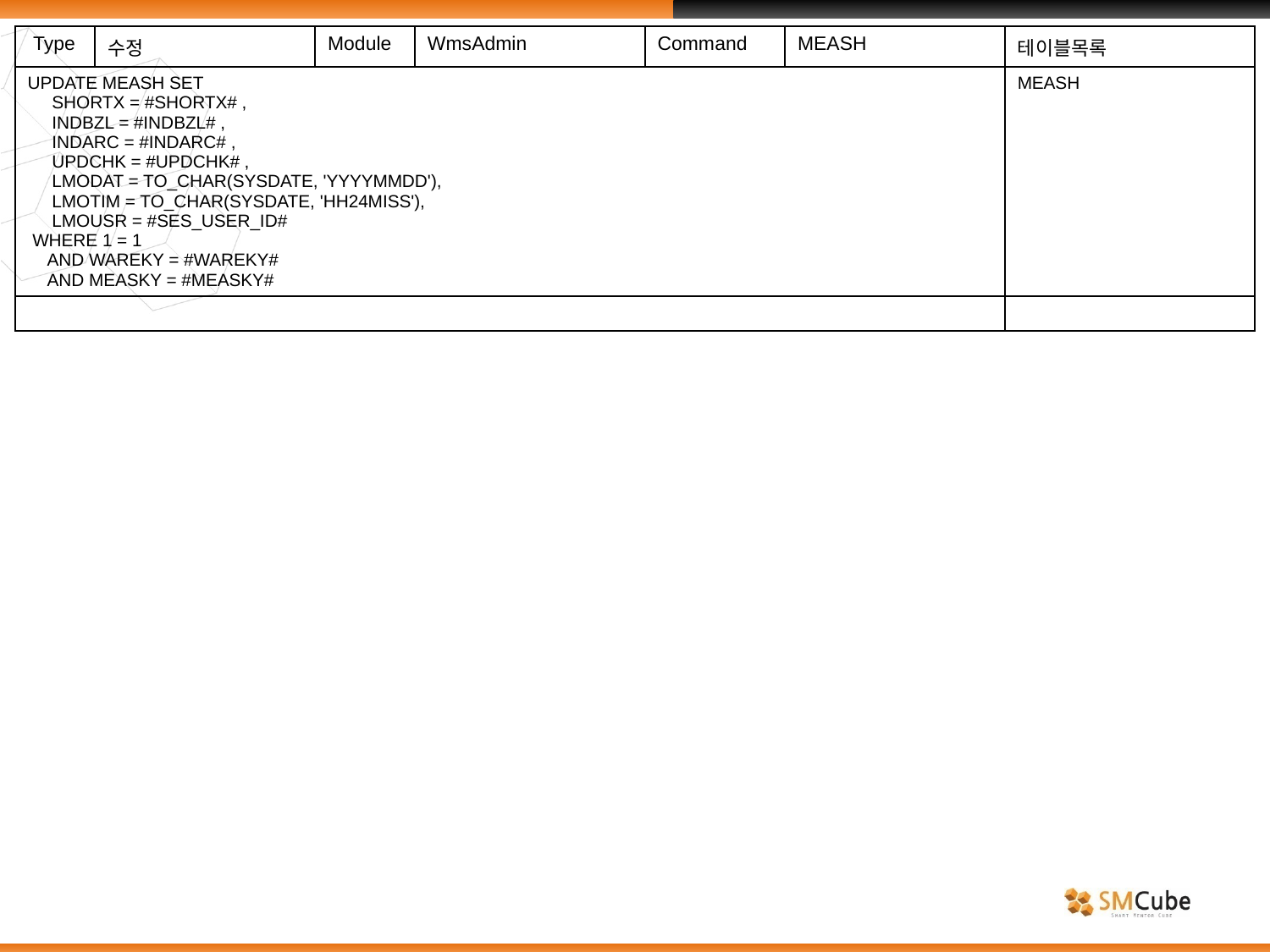

| Type | 수정 | Module | WmsAdmin | Command | MEASH | 테이블목록 |
| --- | --- | --- | --- | --- | --- | --- |
| UPDATE MEASH SET SHORTX = #SHORTX# , INDBZL = #INDBZL# , INDARC = #INDARC# , UPDCHK = #UPDCHK# , LMODAT = TO\_CHAR(SYSDATE, 'YYYYMMDD'), LMOTIM = TO\_CHAR(SYSDATE, 'HH24MISS'), LMOUSR = #SES\_USER\_ID# WHERE 1 = 1 AND WAREKY = #WAREKY# AND MEASKY = #MEASKY# |  |  |  |  |  | MEASH |
|  |  |  |  |  |  |  |